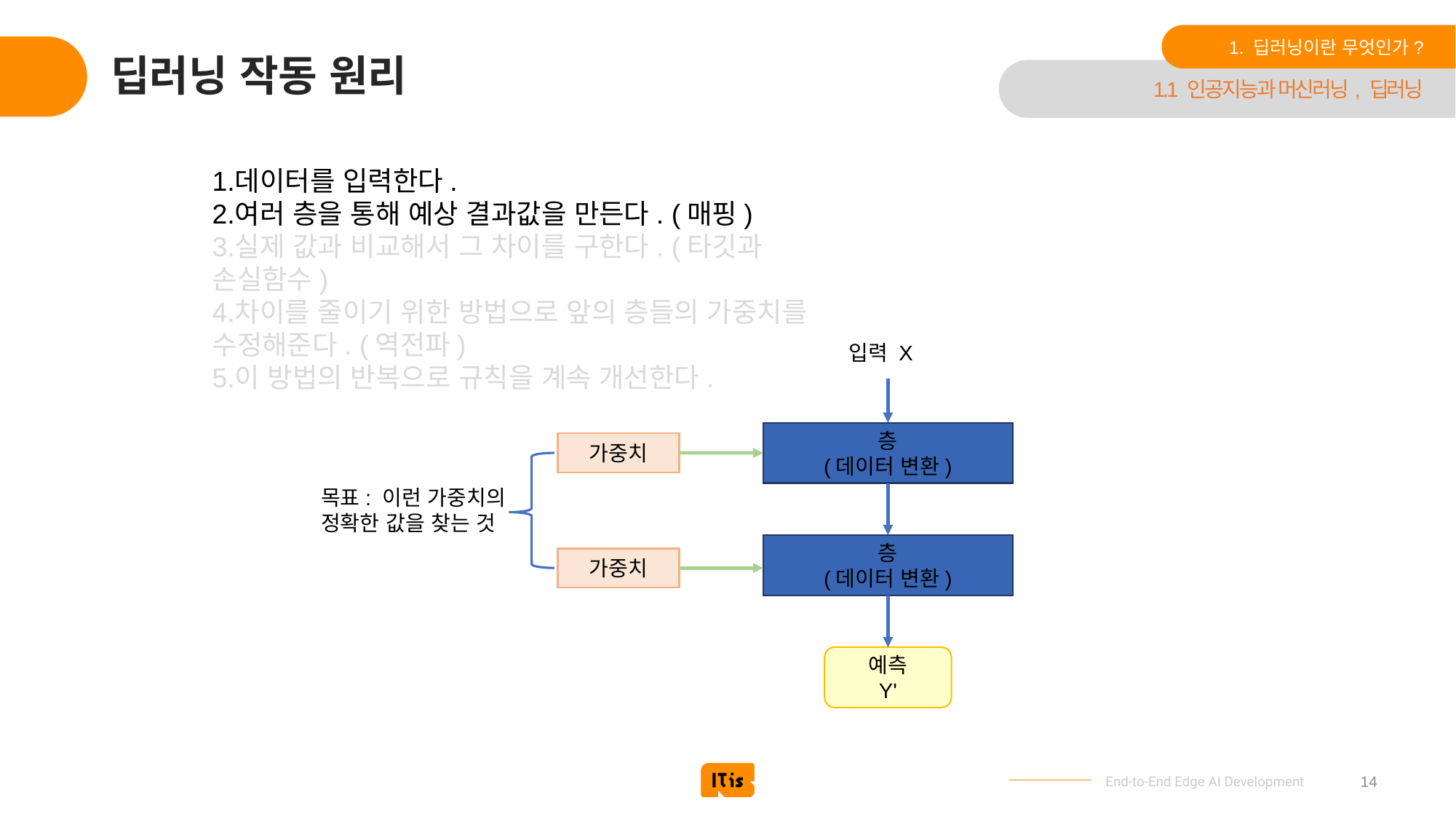

1. 딥러닝이란 무엇인가?
# 딥러닝 작동 원리
1.1 인공지능과 머신러닝, 딥러닝
데이터를 입력한다.
여러 층을 통해 예상 결과값을 만든다. (매핑)
실제 값과 비교해서 그 차이를 구한다. (타깃과 손실함수)
차이를 줄이기 위한 방법으로 앞의 층들의 가중치를 수정해준다. (역전파)
이 방법의 반복으로 규칙을 계속 개선한다.
입력 X
층
(데이터 변환)
가중치

목표: 이런 가중치의
정확한 값을 찾는 것
층
(데이터 변환)
가중치
예측
Y'
14